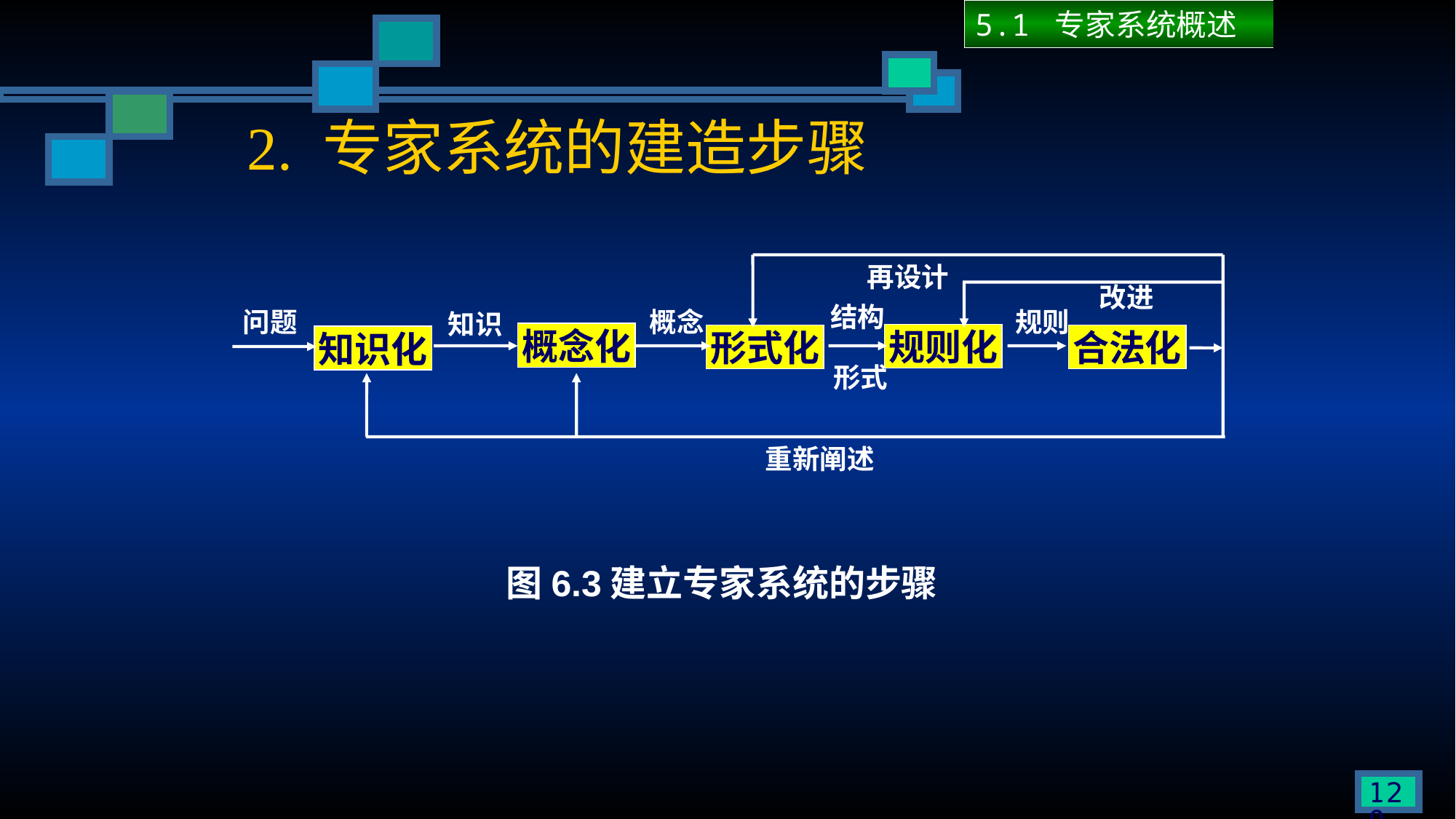

5.1 专家系统概述
2. 专家系统的建造步骤

再设计
改进

结构
问题
概念
规则
知识
概念化
规则化
形式化
合法化
知识化

形式

重新阐述

图6.3建立专家系统的步骤
120